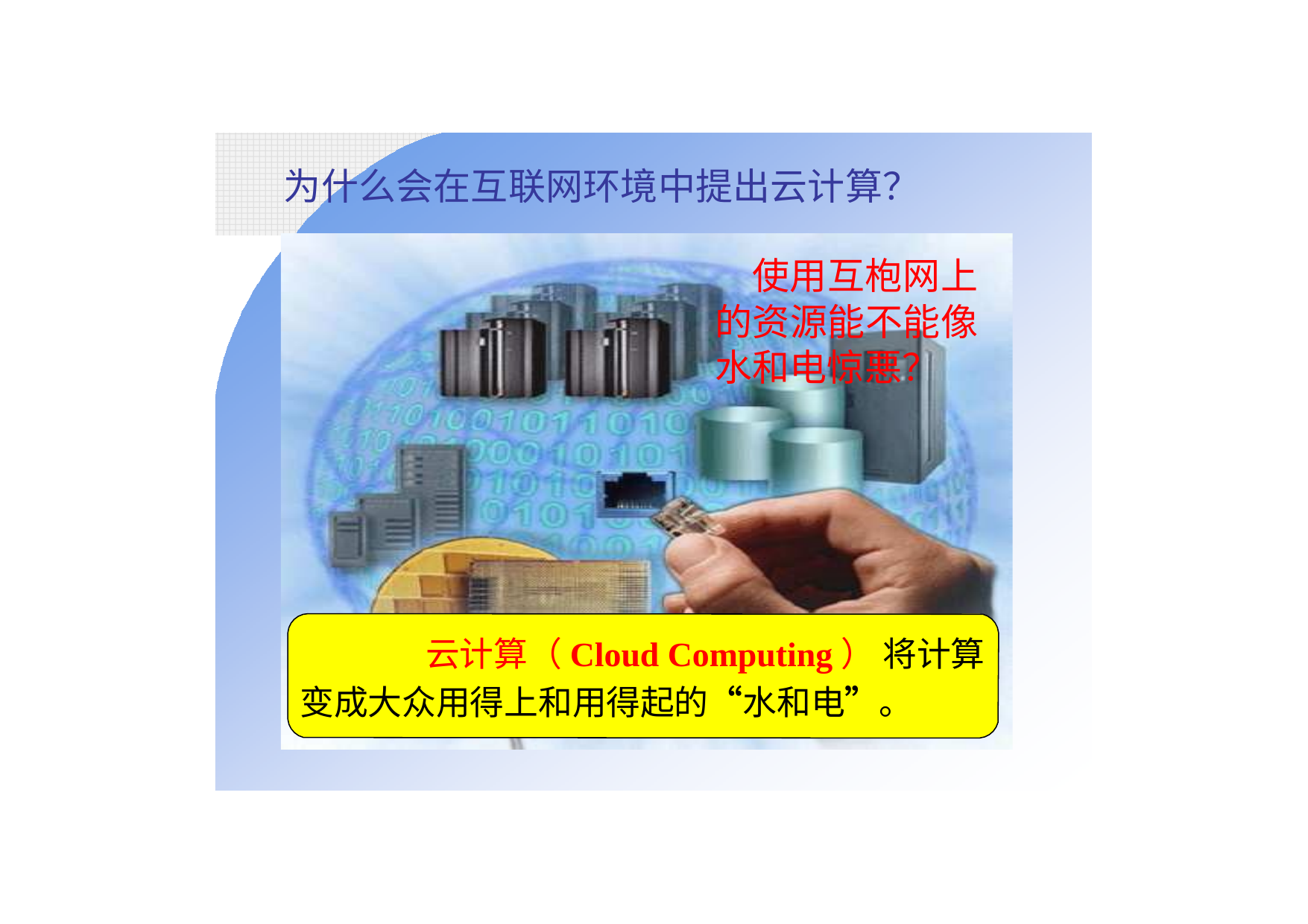

# 为什么会在互联网环境中提出云计算？

使用互枹网上 的资源能不能像 水和电惊悪？

云计算（Cloud Computing） 将计算变成大众用得上和用得起的“水和电”。